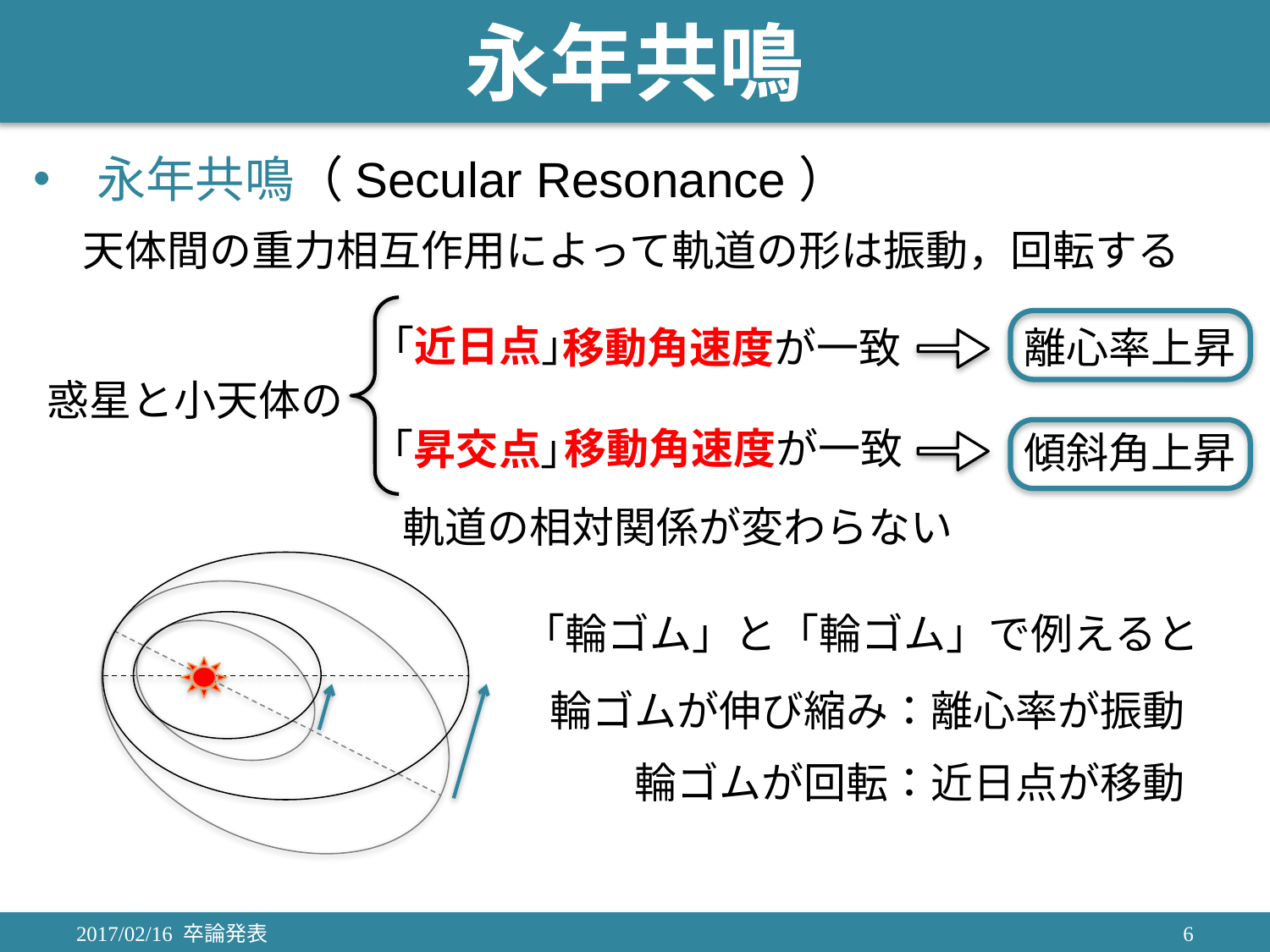

# 永年共鳴
永年共鳴（Secular Resonance）
天体間の重力相互作用によって軌道の形は振動，回転する

「近日点」
移動角速度が一致
離心率上昇

惑星と小天体の
「昇交点」
傾斜角上昇

移動角速度が一致
軌道の相対関係が変わらない

「輪ゴム」と「輪ゴム」で例えると

輪ゴムが伸び縮み：離心率が振動
輪ゴムが回転：近日点が移動
2017/02/16 卒論発表
6